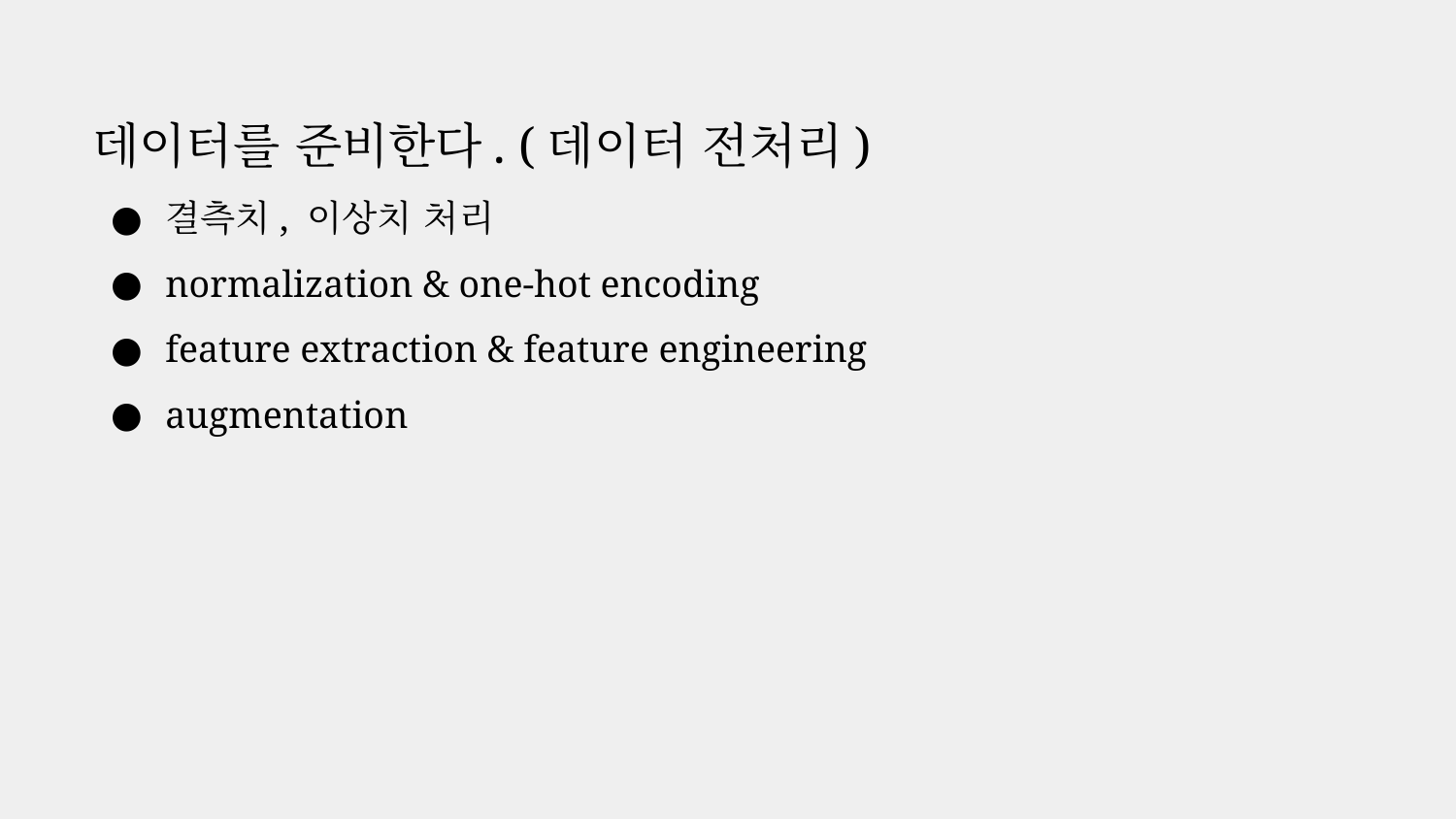

# 데이터를 준비한다. (데이터 전처리)
결측치, 이상치 처리
normalization & one-hot encoding
feature extraction & feature engineering
augmentation